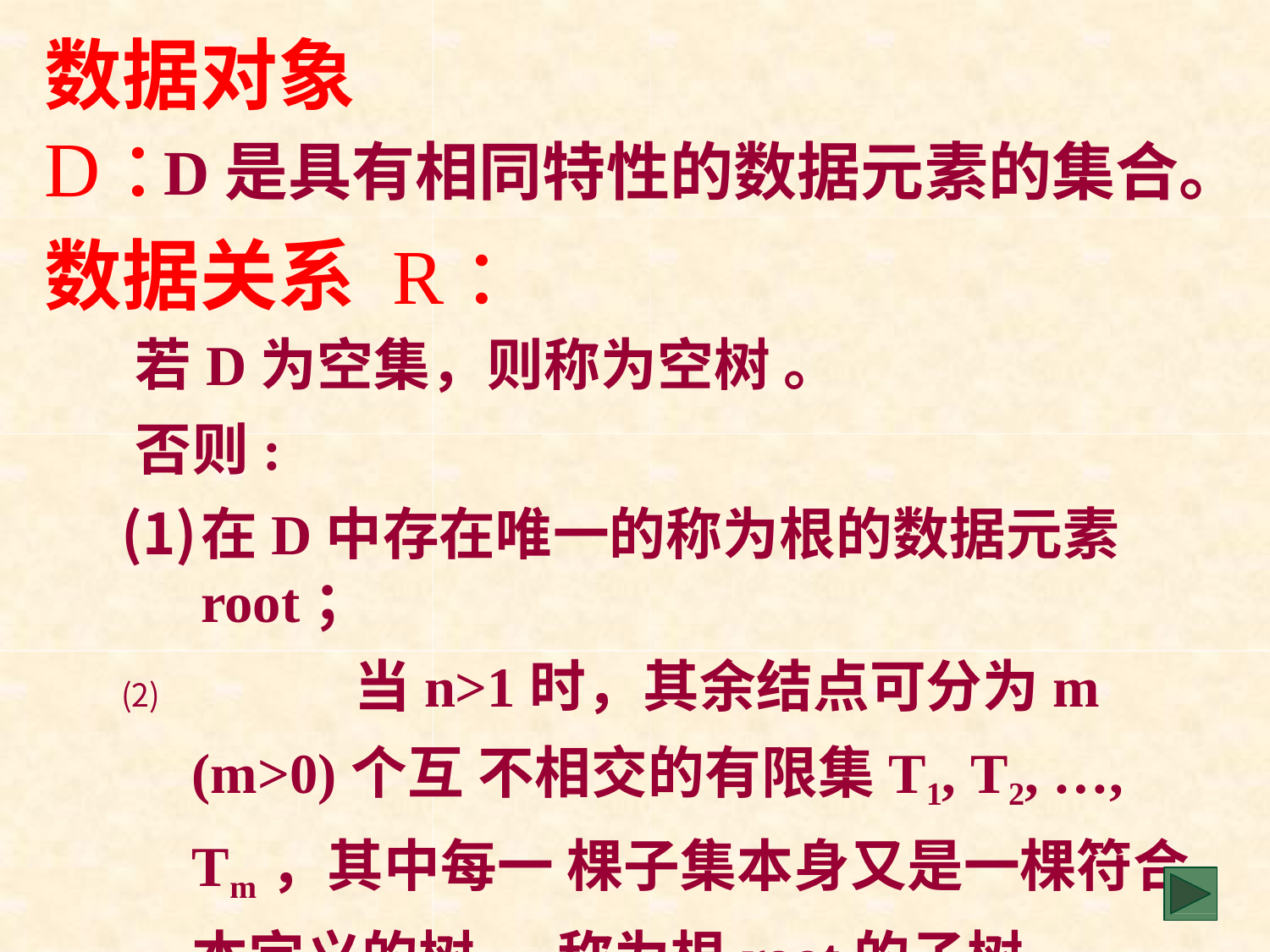

# 数据对象 D：
D是具有相同特性的数据元素的集合。
数据关系 R：
若D为空集，则称为空树。
否则:
在D中存在唯一的称为根的数据元素root；
	当n>1时，其余结点可分为m (m>0)个互 不相交的有限集T1, T2, …, Tm，其中每一 棵子集本身又是一棵符合本定义的树，  称为根root的子树。